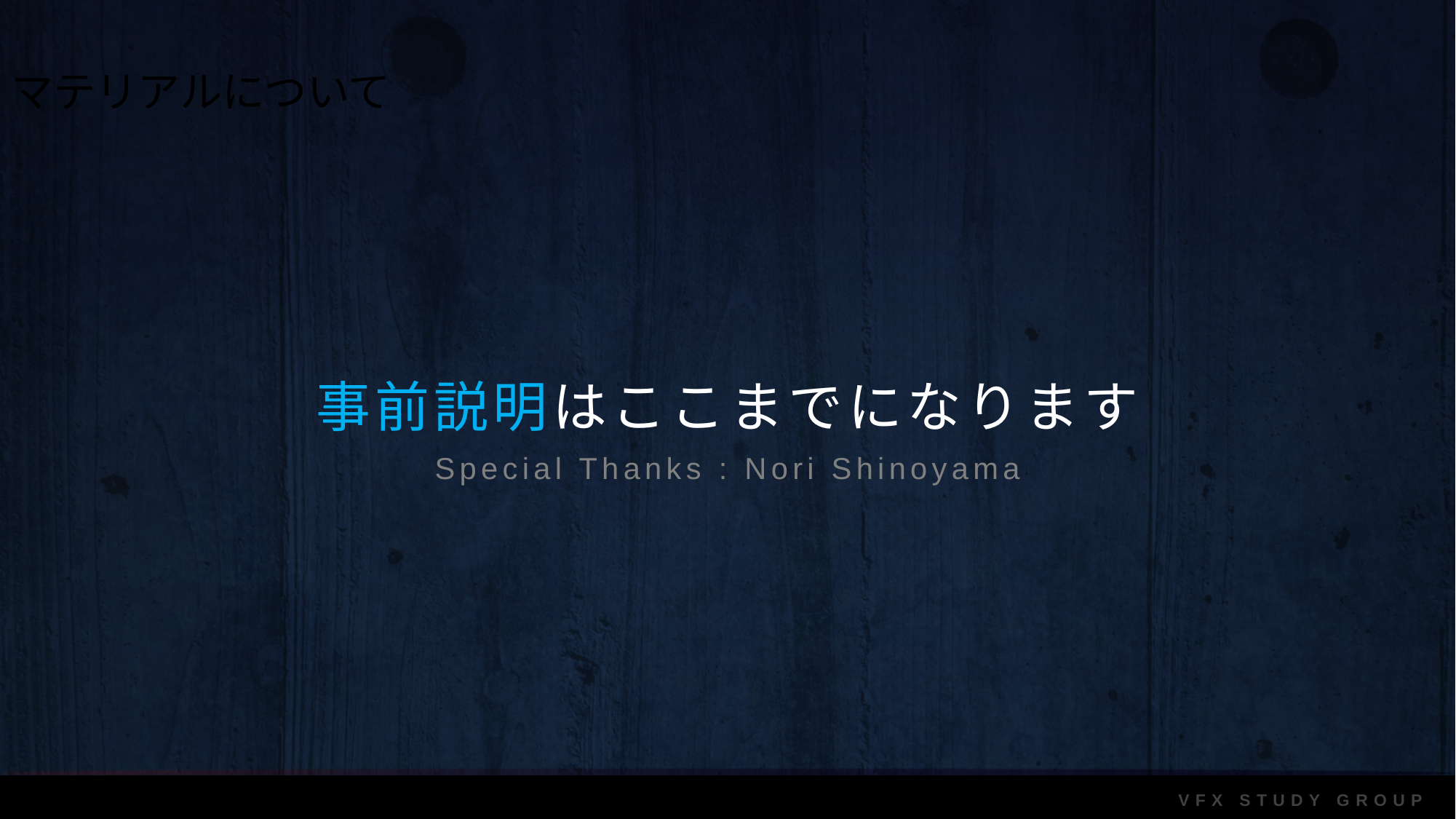

マテリアルについて
事前説明はここまでになります
Special Thanks : Nori Shinoyama